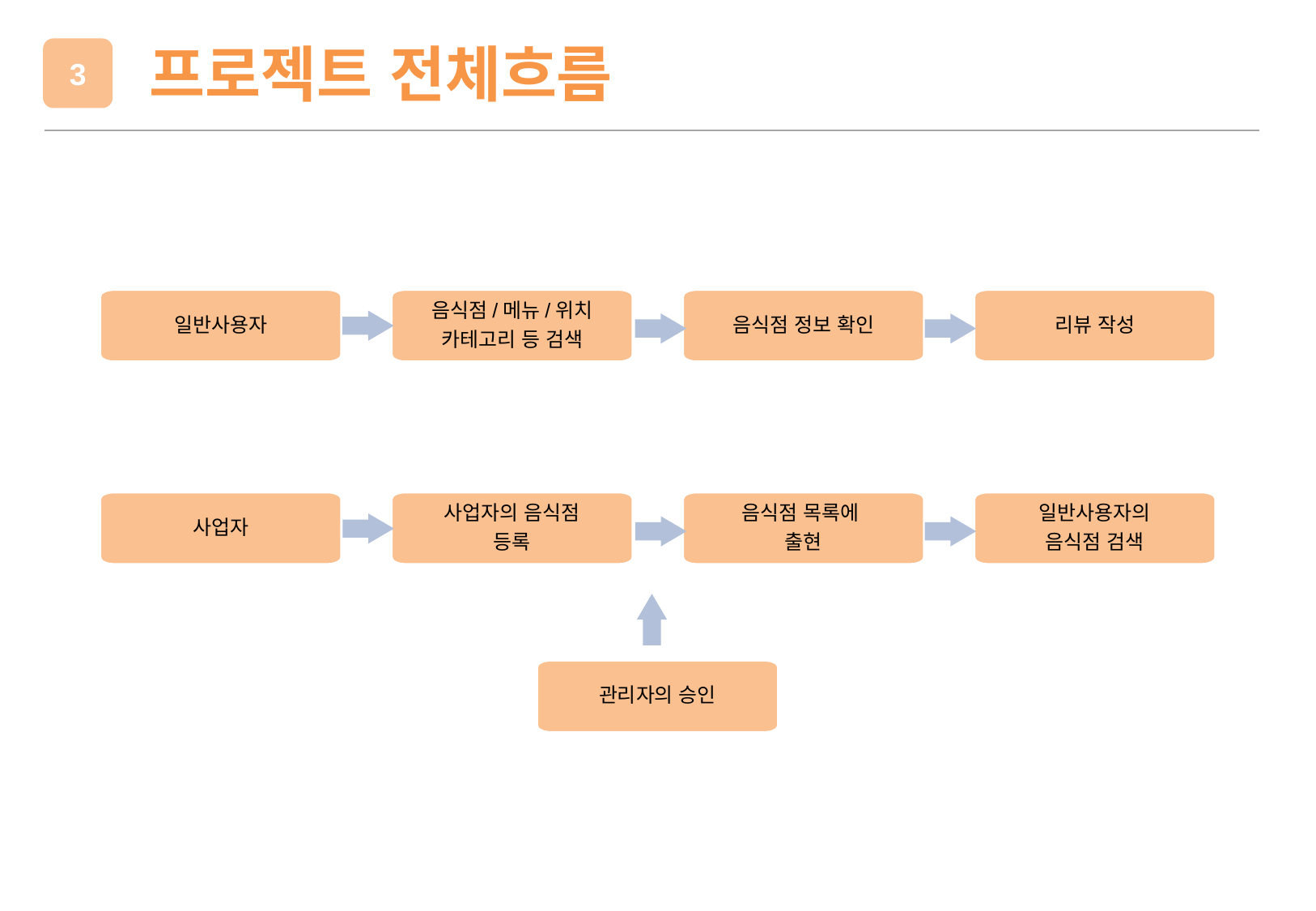

프로젝트 전체흐름
3
일반사용자
음식점/메뉴/위치
카테고리 등 검색
음식점 정보 확인
리뷰 작성

사업자
사업자의 음식점
등록
음식점 목록에
출현
일반사용자의
음식점 검색

관리자의 승인